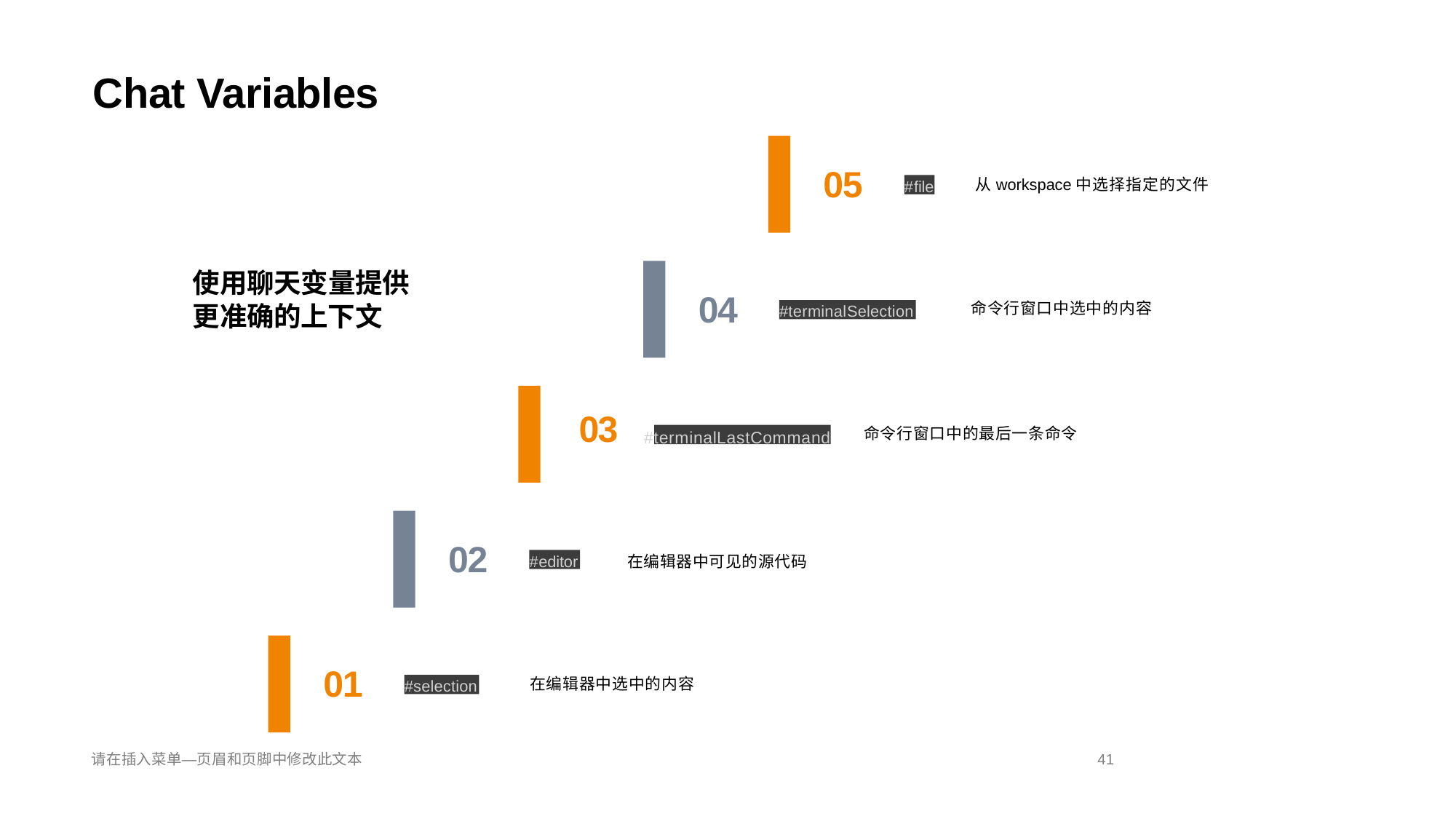

Chat Variables

使用聊天变量提供 更准确的上下文

05

#file

从workspace中选择指定的文件

命令行窗口中选中的内容

04

#terminalSelection

|  | 03 | #terminalLastCommand |
| --- | --- | --- |

命令行窗口中的最后一条命令

02

#editor         在编辑器中可见的源代码

在编辑器中选中的内容

01

#selection

请在插入菜单—页眉和页脚中修改此文本                                                                                                                                                                                                                               41